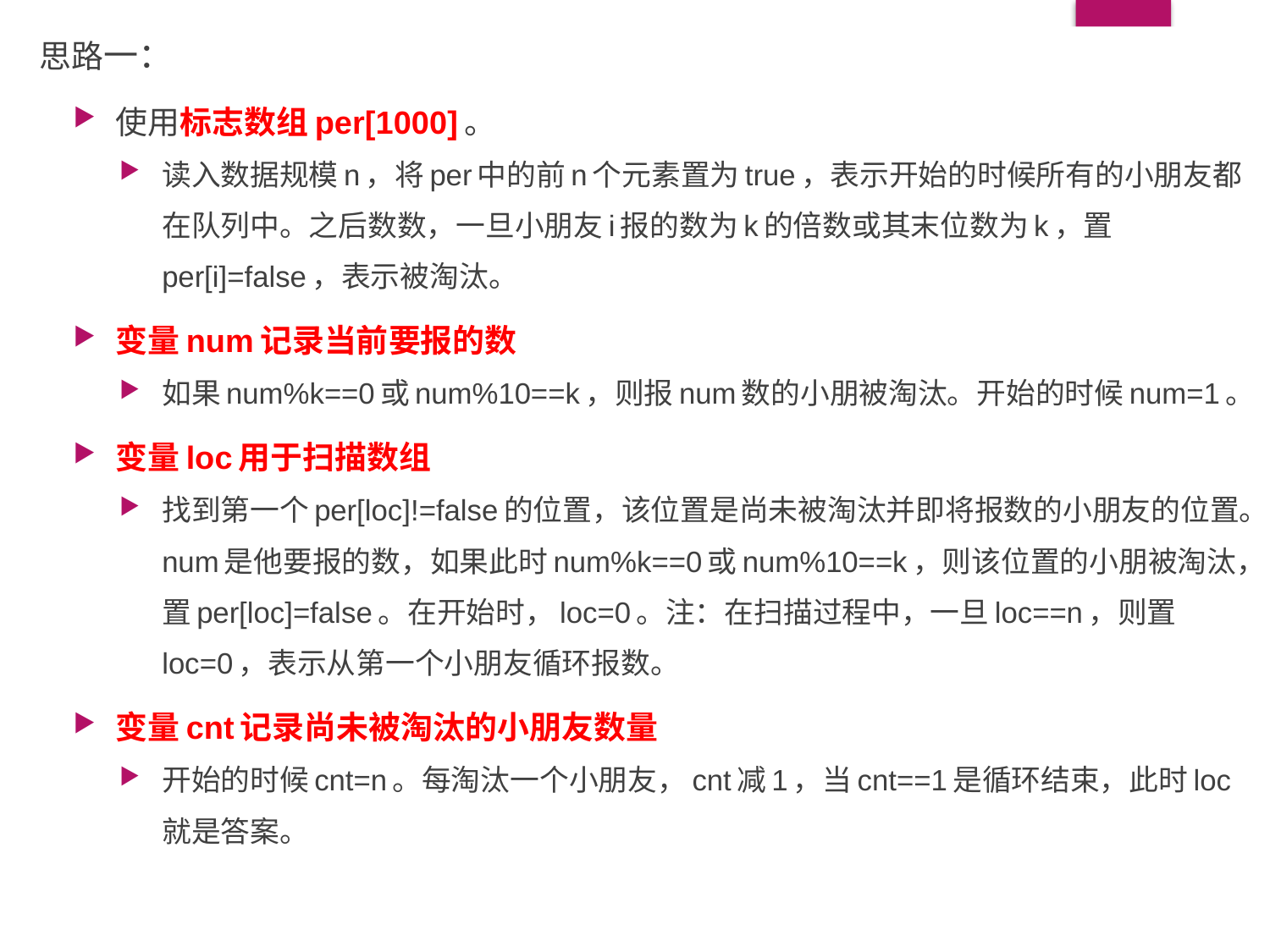

思路一：
使用标志数组per[1000]。
读入数据规模n，将per中的前n个元素置为true，表示开始的时候所有的小朋友都在队列中。之后数数，一旦小朋友i报的数为k的倍数或其末位数为k，置per[i]=false，表示被淘汰。
变量num记录当前要报的数
如果num%k==0或num%10==k，则报num数的小朋被淘汰。开始的时候num=1。
变量loc用于扫描数组
找到第一个per[loc]!=false的位置，该位置是尚未被淘汰并即将报数的小朋友的位置。num是他要报的数，如果此时num%k==0或num%10==k，则该位置的小朋被淘汰，置per[loc]=false。在开始时，loc=0。注：在扫描过程中，一旦loc==n，则置loc=0，表示从第一个小朋友循环报数。
变量cnt记录尚未被淘汰的小朋友数量
开始的时候cnt=n。每淘汰一个小朋友，cnt减1，当cnt==1是循环结束，此时loc就是答案。
#